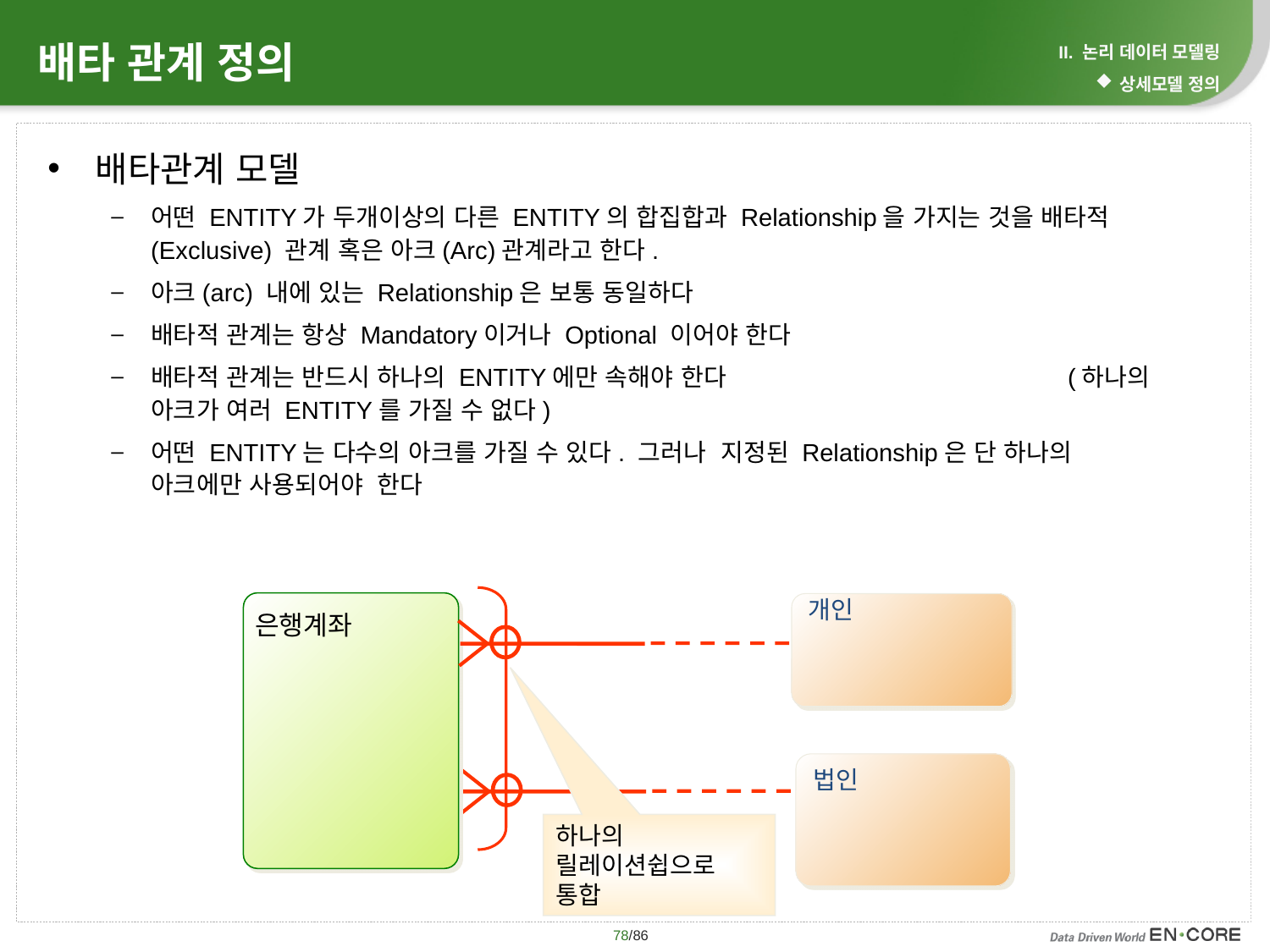

# 배타 관계 정의
II. 논리 데이터 모델링
상세모델 정의
배타관계 모델
어떤 ENTITY가 두개이상의 다른 ENTITY의 합집합과 Relationship을 가지는 것을 배타적(Exclusive) 관계 혹은 아크(Arc)관계라고 한다.
아크(arc) 내에 있는 Relationship은 보통 동일하다
배타적 관계는 항상 Mandatory이거나 Optional 이어야 한다
배타적 관계는 반드시 하나의 ENTITY에만 속해야 한다                                                (하나의 아크가 여러 ENTITY를 가질 수 없다)
어떤 ENTITY는 다수의 아크를 가질 수 있다. 그러나  지정된 Relationship은 단 하나의 아크에만 사용되어야  한다

은행계좌

개인

법인

하나의 릴레이션쉽으로 통합